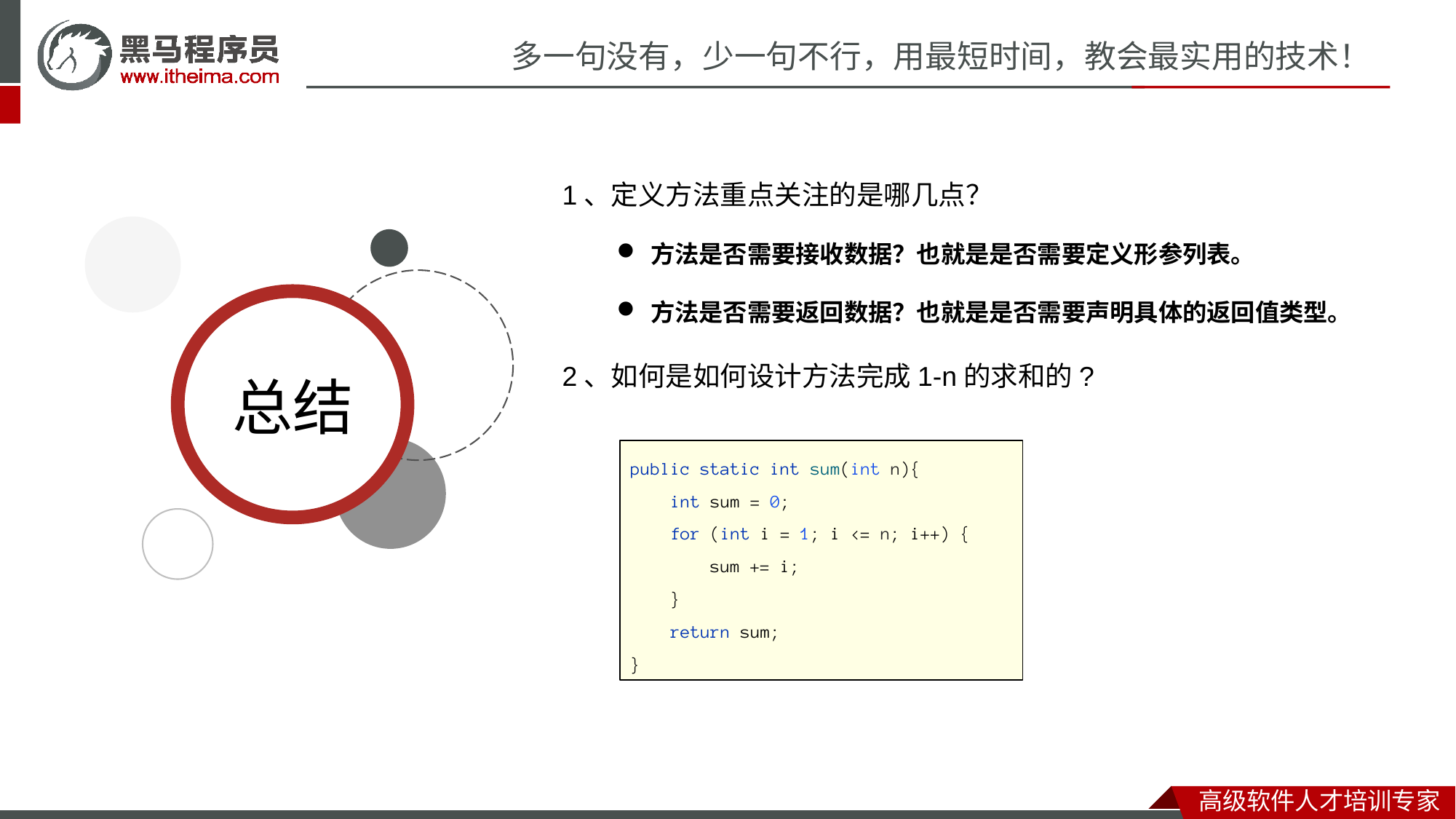

1、定义方法重点关注的是哪几点？
方法是否需要接收数据？也就是是否需要定义形参列表。
方法是否需要返回数据？也就是是否需要声明具体的返回值类型。
2、如何是如何设计方法完成1-n的求和的?

public static int sum(int n){
    int sum = 0;
    for (int i = 1; i <= n; i++) {
        sum += i;
    }
    return sum;
}